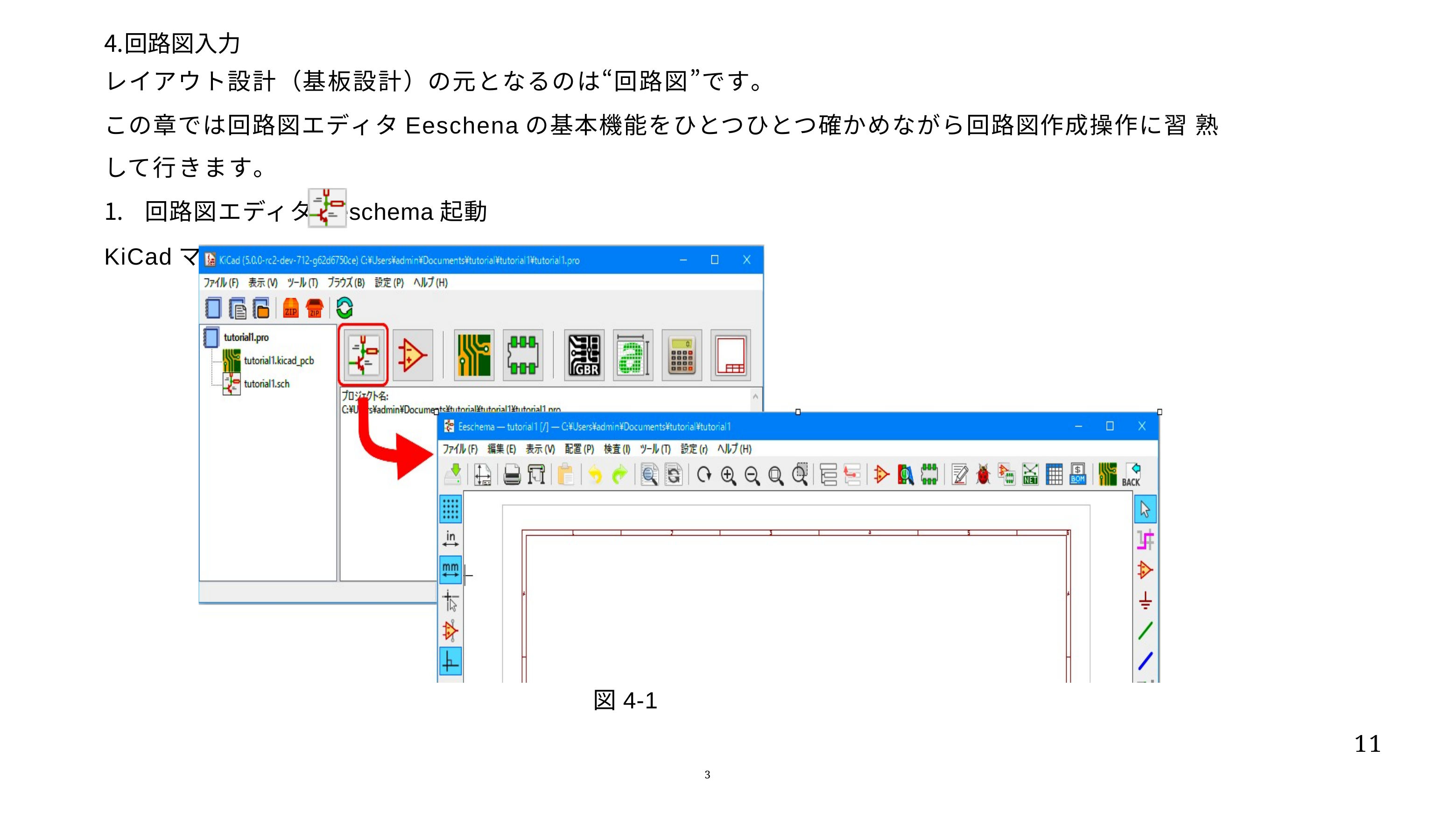

回路図入力
レイアウト設計（基板設計）の元となるのは“回路図”です。
この章では回路図エディタEeschenaの基本機能をひとつひとつ確かめながら回路図作成操作に習 熟して行きます。
回路図エディタEeschema起動
KiCadマネージャの		「回路図エディタ」をクリックして起動します。図4-1

図4-1
11
3